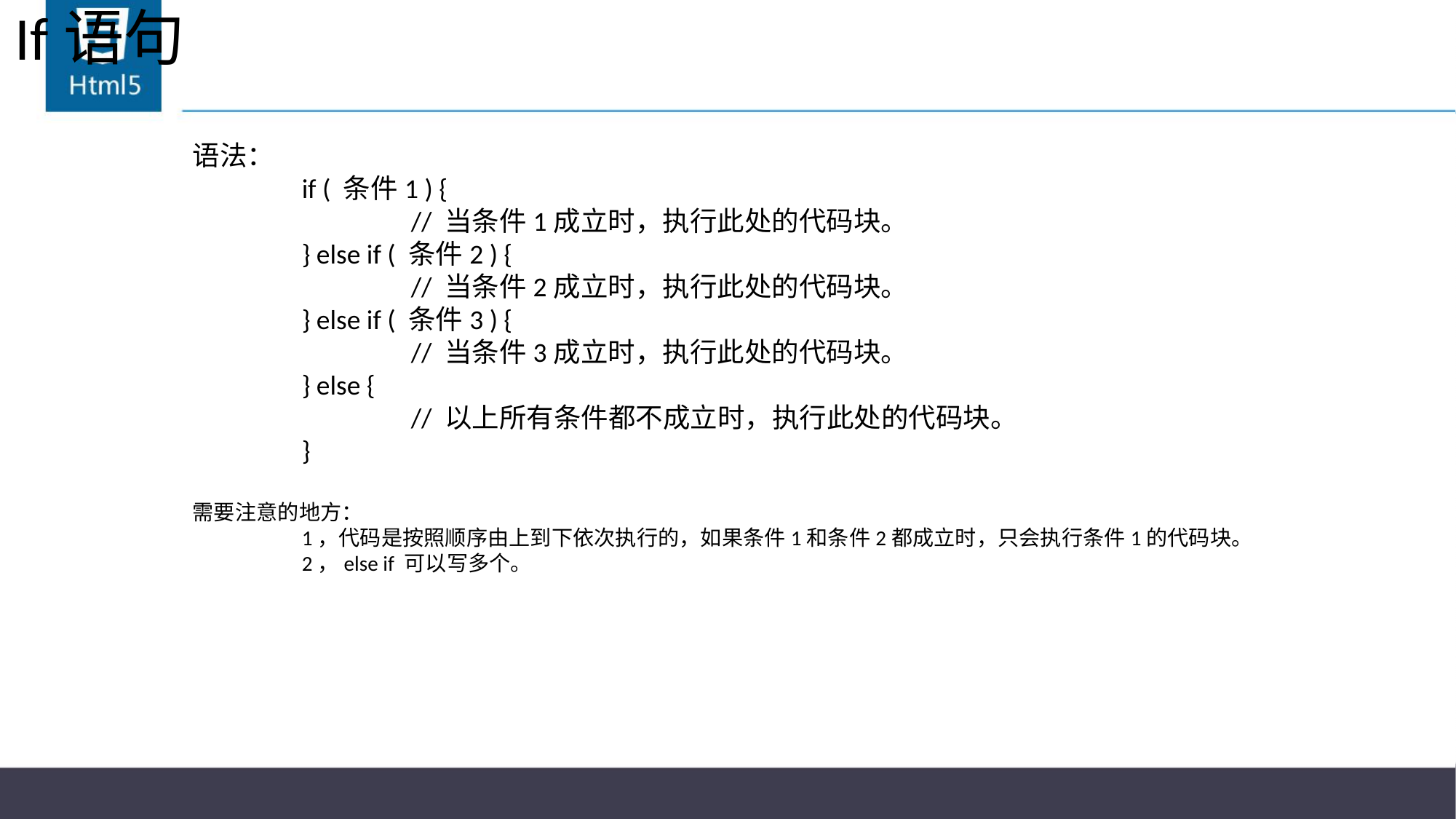

# If语句
语法：
	if ( 条件1 ) {
		// 当条件1成立时，执行此处的代码块。
	} else if ( 条件2 ) {
		// 当条件2成立时，执行此处的代码块。
	} else if ( 条件3 ) {
		// 当条件3成立时，执行此处的代码块。
	} else {
		// 以上所有条件都不成立时，执行此处的代码块。
	}

需要注意的地方：
	1，代码是按照顺序由上到下依次执行的，如果条件1和条件2都成立时，只会执行条件1的代码块。
	2，else if 可以写多个。